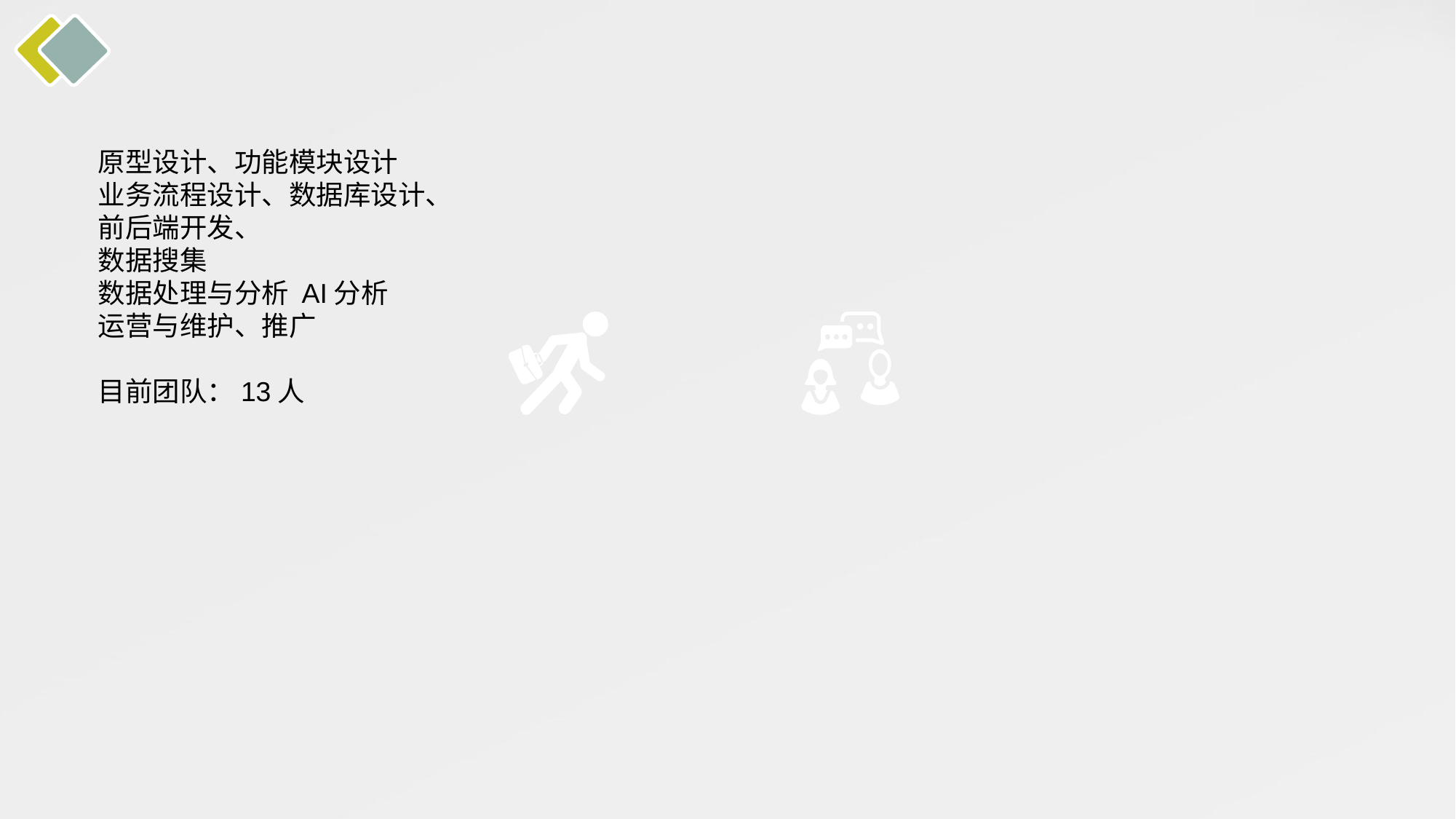

原型设计、功能模块设计
业务流程设计、数据库设计、
前后端开发、
数据搜集
数据处理与分析 AI分析
运营与维护、推广

目前团队：13人